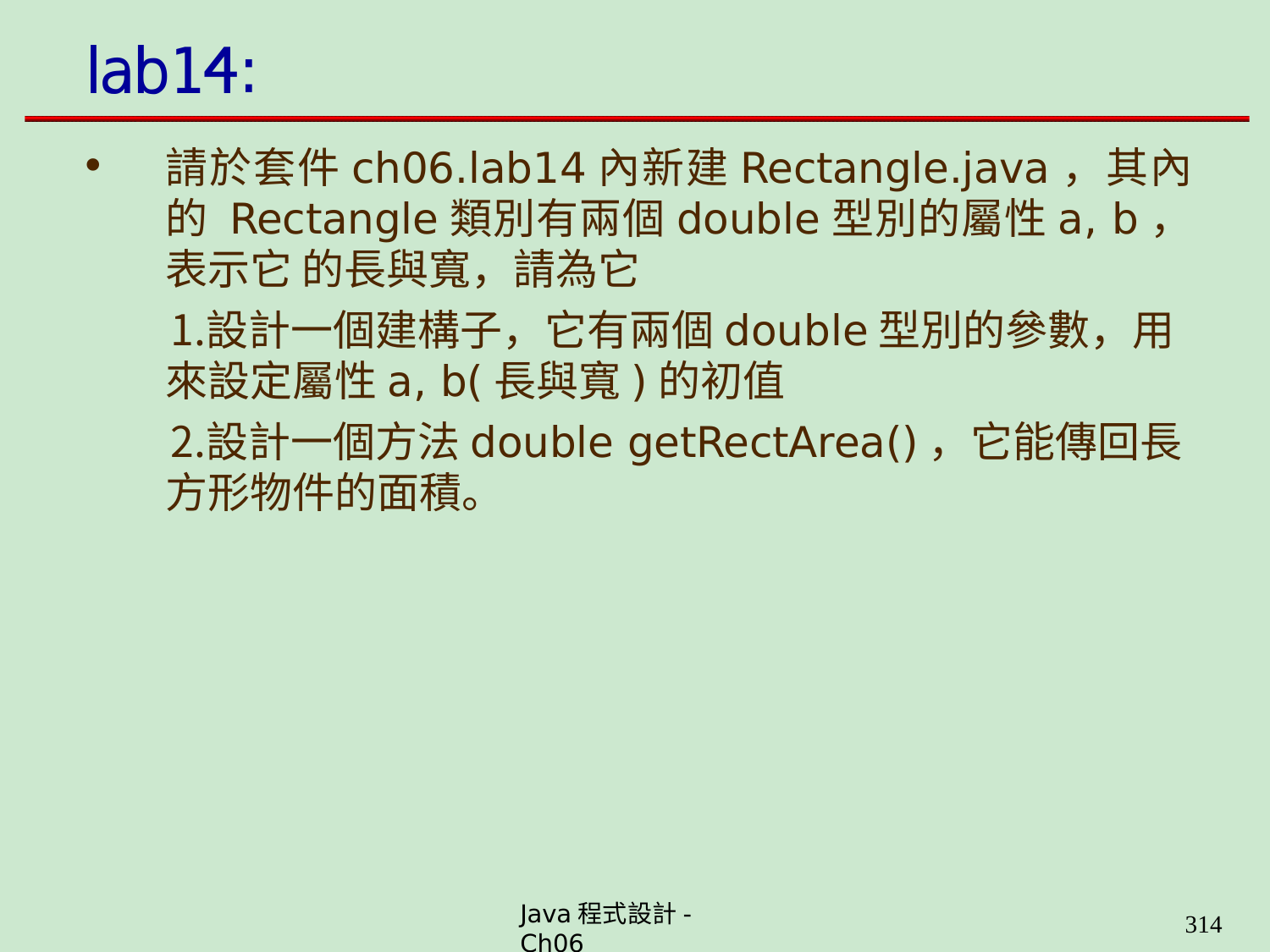

# lab14:
請於套件ch06.lab14內新建Rectangle.java，其內的 Rectangle類別有兩個double型別的屬性a, b，表示它 的長與寬，請為它
設計一個建構子，它有兩個double型別的參數，用 來設定屬性a, b(長與寬)的初值
設計一個方法double getRectArea()，它能傳回長 方形物件的面積。
Java程式設計-Ch06
314